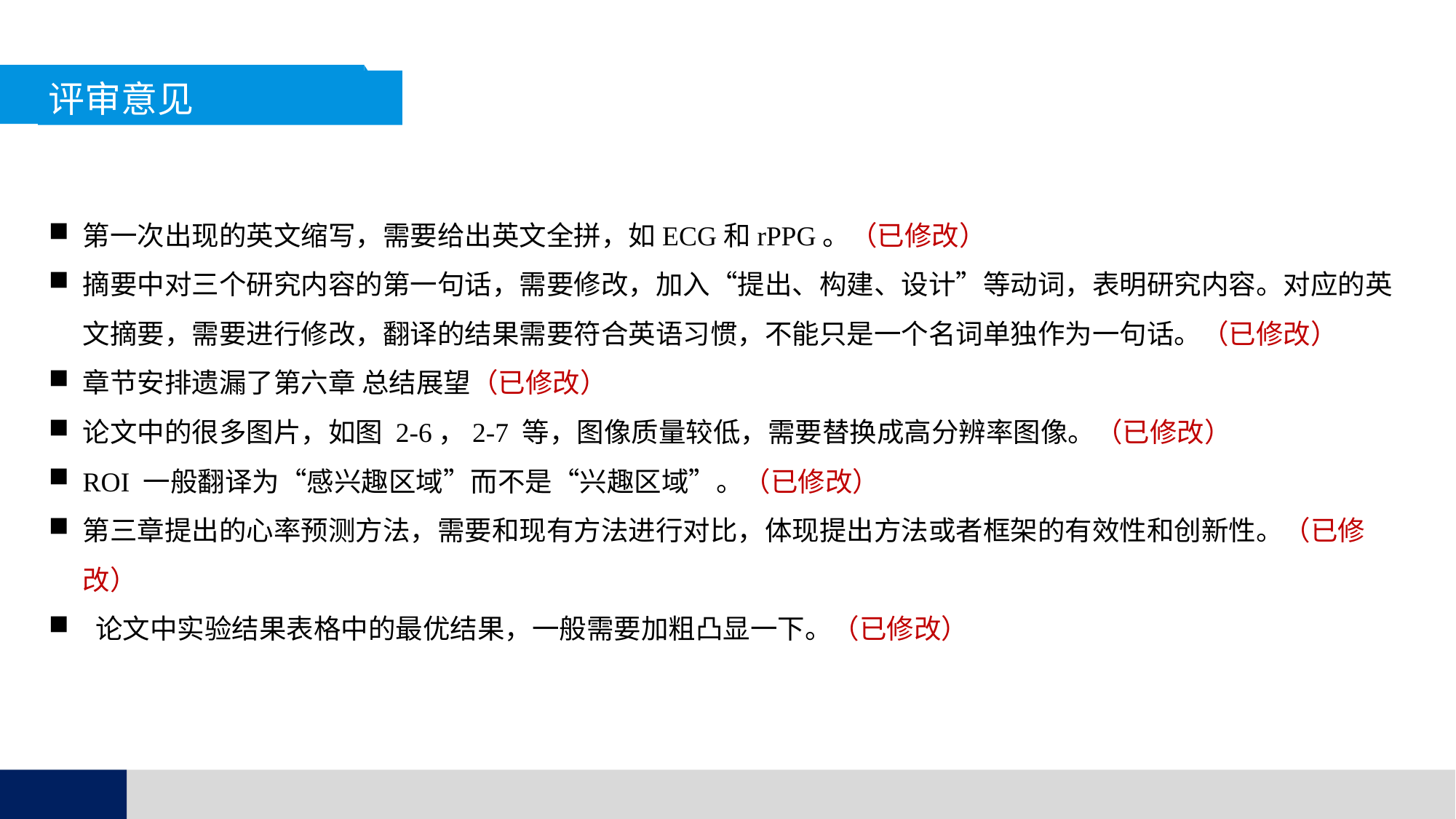

评审意见
第一次出现的英文缩写，需要给出英文全拼，如ECG和rPPG。（已修改）
摘要中对三个研究内容的第一句话，需要修改，加入“提出、构建、设计”等动词，表明研究内容。对应的英文摘要，需要进行修改，翻译的结果需要符合英语习惯，不能只是一个名词单独作为一句话。（已修改）
章节安排遗漏了第六章 总结展望（已修改）
论文中的很多图片，如图 2-6，2-7 等，图像质量较低，需要替换成高分辨率图像。（已修改）
ROI 一般翻译为“感兴趣区域”而不是“兴趣区域”。（已修改）
第三章提出的心率预测方法，需要和现有方法进行对比，体现提出方法或者框架的有效性和创新性。（已修改）
 论文中实验结果表格中的最优结果，一般需要加粗凸显一下。（已修改）